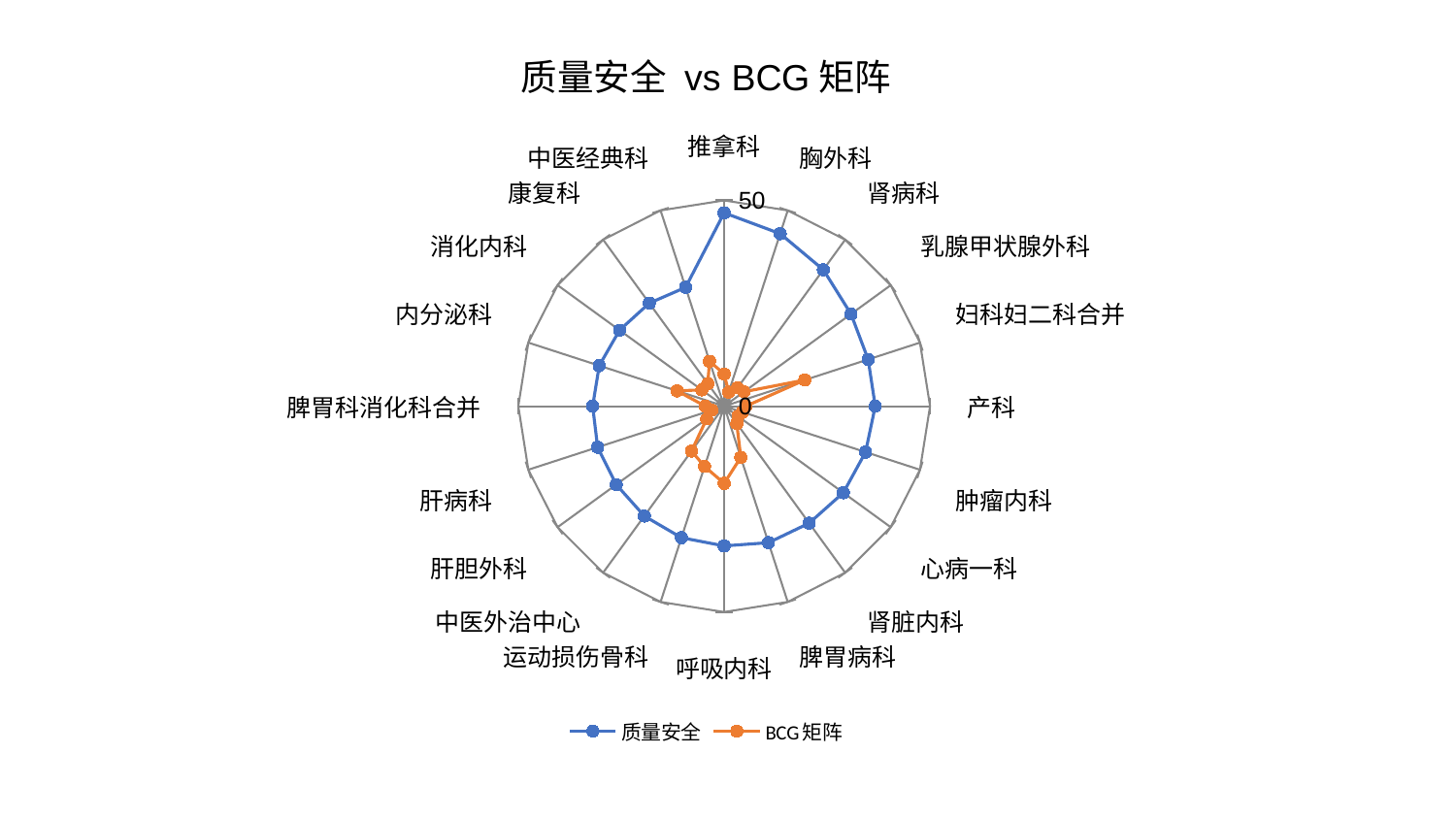

### Chart: 质量安全 vs BCG矩阵

| Category | 质量安全 | BCG矩阵 |
|---|---|---|
| 推拿科 | 46.97688171038636 | 7.809833854776396 |
| 胸外科 | 44.0624077213205 | 3.5668780665627127 |
| 肾病科 | 40.97601979805489 | 5.509950336563359 |
| 乳腺甲状腺外科 | 38.08709583033759 | 5.935921765929958 |
| 妇科妇二科合并 | 36.779673840775345 | 20.59549712620687 |
| 产科 | 36.69744931246755 | 5.252617697320656 |
| 肿瘤内科 | 36.111715996243966 | 4.655100918497282 |
| 心病一科 | 35.77675389272137 | 4.1553480478325975 |
| 肾脏内科 | 35.12330223916843 | 5.23348317482697 |
| 脾胃病科 | 34.86456781019413 | 13.072650875378374 |
| 呼吸内科 | 33.9443648679642 | 18.76315254779763 |
| 运动损伤骨科 | 33.602511241815975 | 15.408085295421557 |
| 中医外治中心 | 32.98602396671741 | 13.485119937171937 |
| 肝胆外科 | 32.40234491843003 | 5.245457303242757 |
| 肝病科 | 32.310021503407924 | 3.1835833852910205 |
| 脾胃科消化科合并 | 31.93447921910992 | 4.565841831458026 |
| 内分泌科 | 31.901691743958658 | 12.044522831306297 |
| 消化内科 | 31.41207993338537 | 6.720812841260616 |
| 康复科 | 30.943759693864894 | 6.764685841299493 |
| 中医经典科 | 30.35028429620084 | 11.47700917388848 |
11